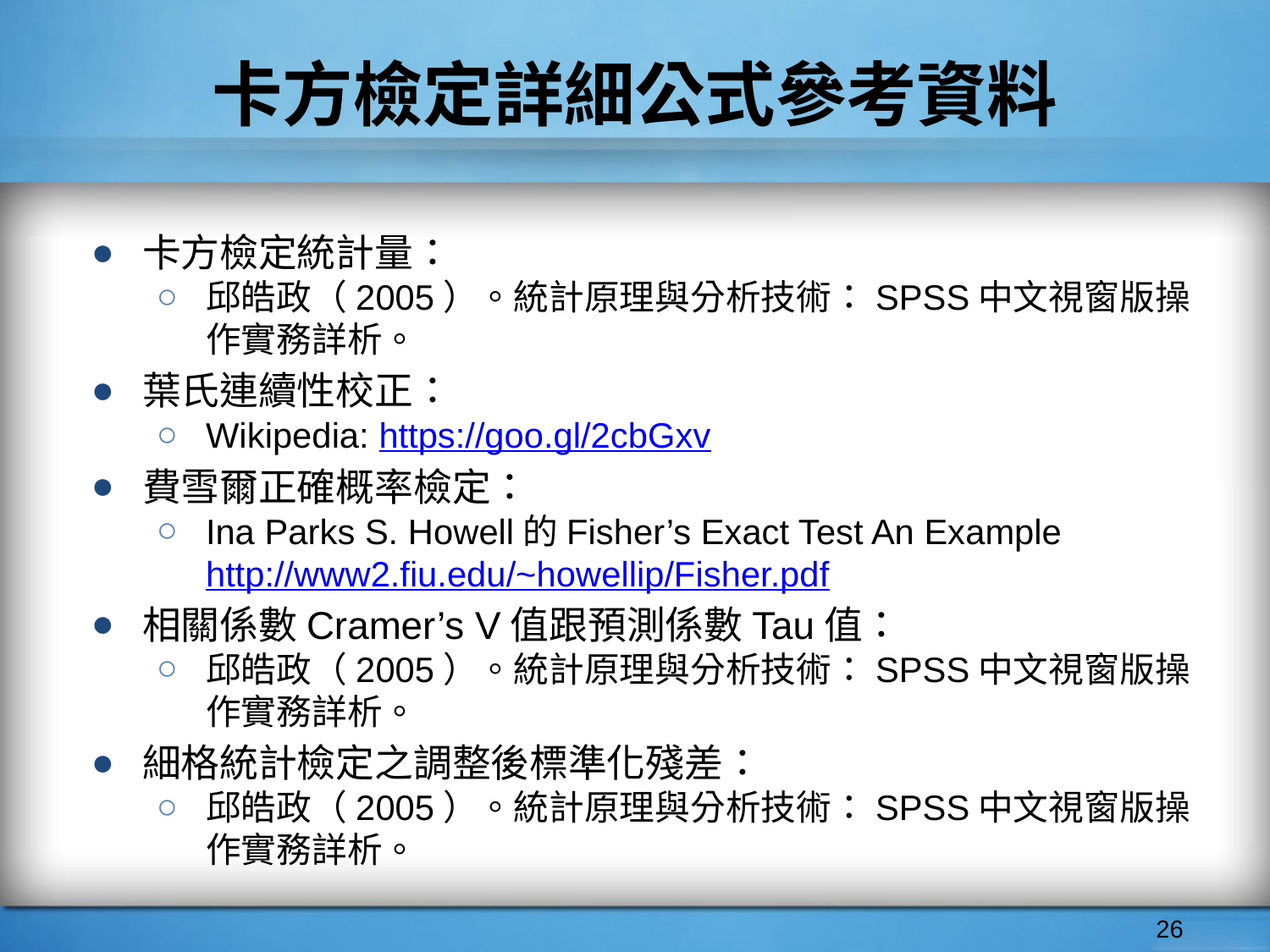

# 卡方檢定詳細公式參考資料
卡方檢定統計量：
邱皓政（2005）。統計原理與分析技術：SPSS中文視窗版操作實務詳析。
葉氏連續性校正：
Wikipedia: https://goo.gl/2cbGxv
費雪爾正確概率檢定：
Ina Parks S. Howell的Fisher’s Exact Test An Example
http://www2.fiu.edu/~howellip/Fisher.pdf
相關係數Cramer’s V值跟預測係數Tau值：
邱皓政（2005）。統計原理與分析技術：SPSS中文視窗版操作實務詳析。
細格統計檢定之調整後標準化殘差：
邱皓政（2005）。統計原理與分析技術：SPSS中文視窗版操作實務詳析。
26